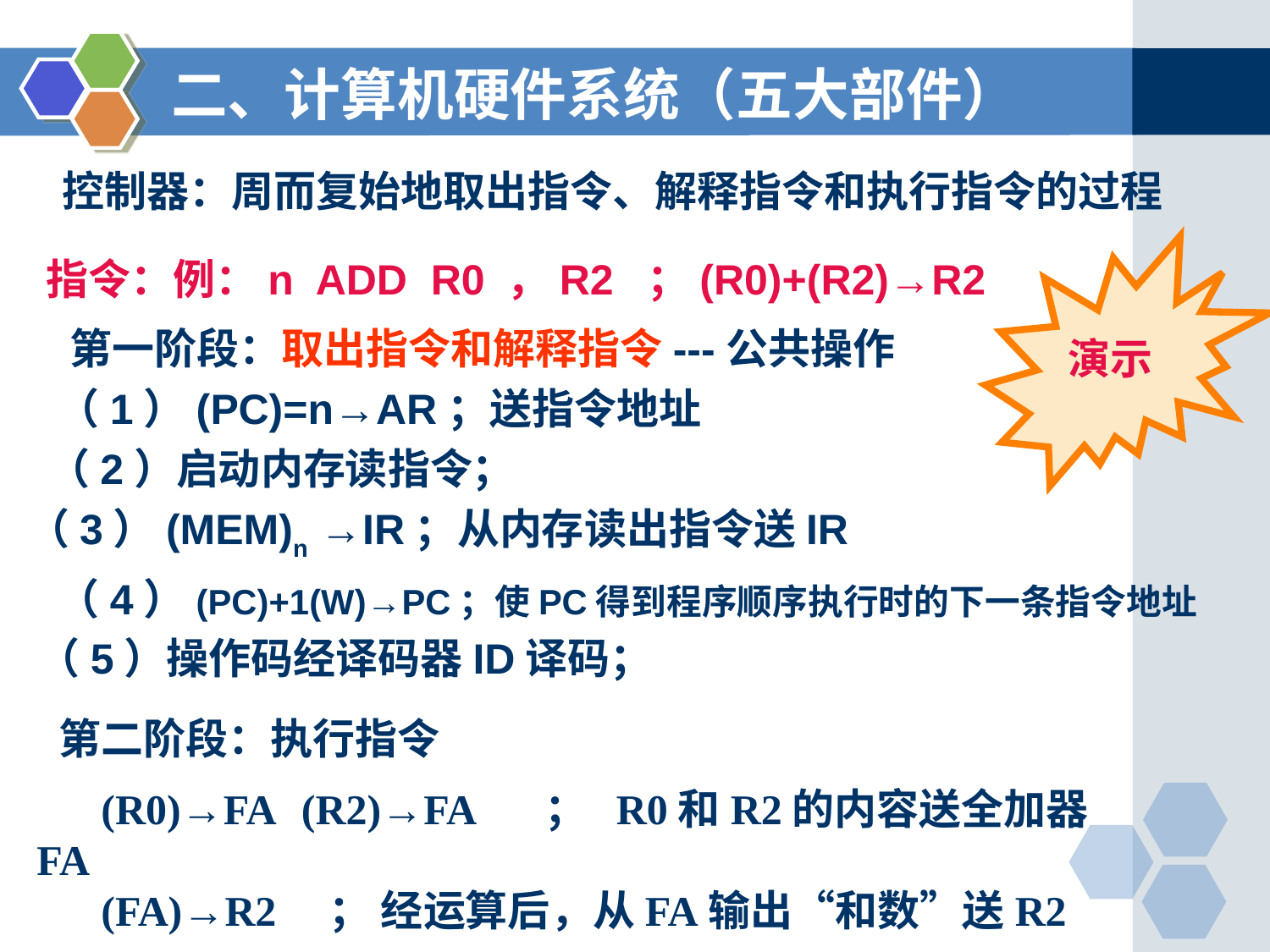

二、计算机硬件系统（五大部件）
控制器：周而复始地取出指令、解释指令和执行指令的过程

指令：例：n  ADD  R0 ，R2  ；(R0)+(R2)→R2
第一阶段：取出指令和解释指令---公共操作
演示
（1）(PC)=n→AR；送指令地址
（2）启动内存读指令；
（3）(MEM)n →IR；从内存读出指令送IR
（4）(PC)+1(W)→PC；使PC得到程序顺序执行时的下一条指令地址

（5）操作码经译码器ID译码；
第二阶段：执行指令

(R0)→FA	 (R2)→FA	；  R0和R2的内容送全加器FA
(FA)→R2    ； 经运算后，从FA输出“和数”送R2
••• 60